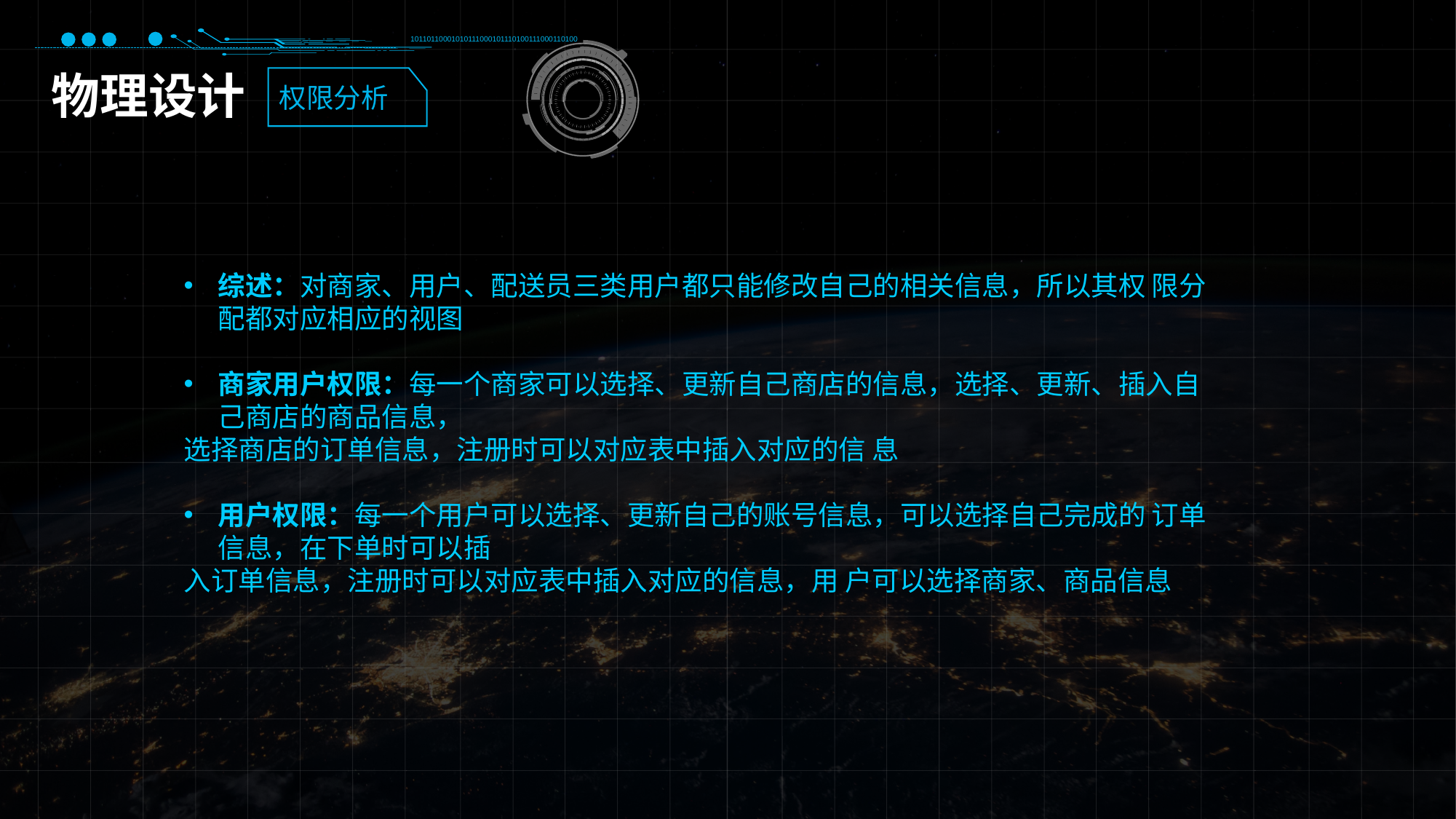

10110110001010111000101110100111000110100

物理设计
权限分析
综述：对商家、用户、配送员三类用户都只能修改自己的相关信息，所以其权 限分配都对应相应的视图

商家用户权限：每一个商家可以选择、更新自己商店的信息，选择、更新、插入自己商店的商品信息，
选择商店的订单信息，注册时可以对应表中插入对应的信 息

用户权限：每一个用户可以选择、更新自己的账号信息，可以选择自己完成的 订单信息，在下单时可以插
入订单信息，注册时可以对应表中插入对应的信息，用 户可以选择商家、商品信息